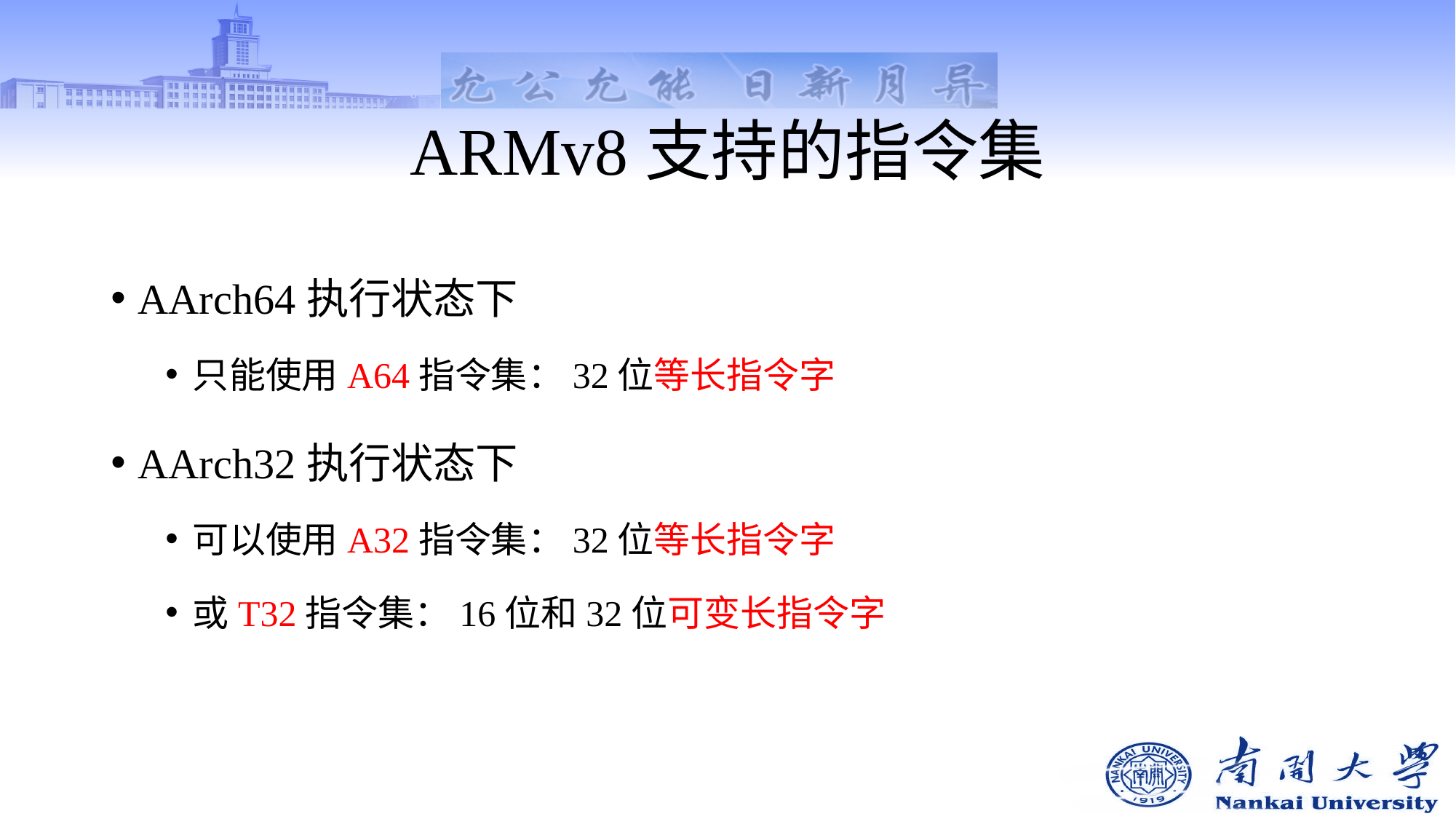

# ARMv8支持的指令集
AArch64执行状态下
只能使用A64指令集：32位等长指令字
AArch32执行状态下
可以使用A32指令集：32位等长指令字
或T32指令集：16位和32位可变长指令字